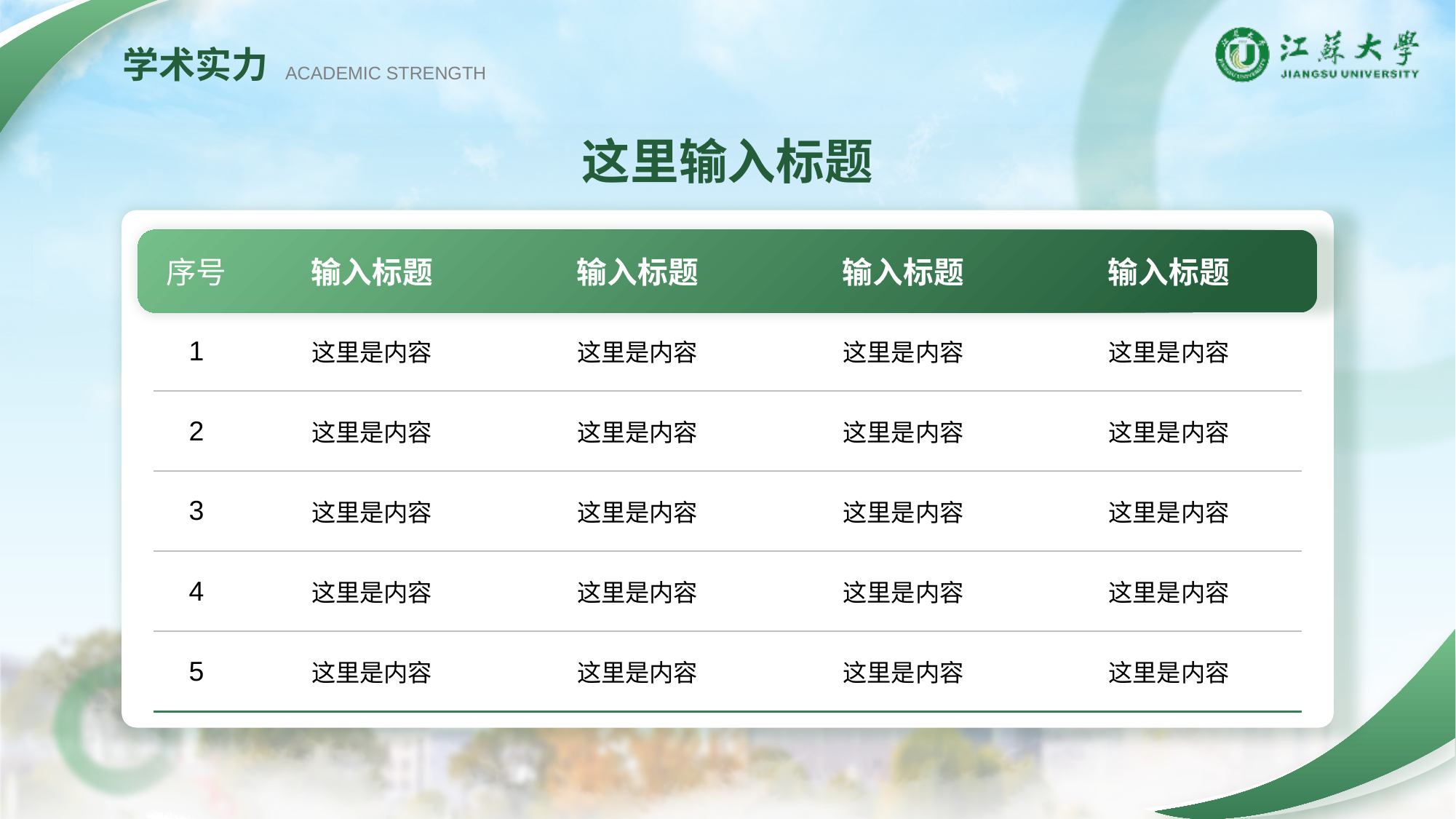

学术实力
ACADEMIC STRENGTH
这里输入标题

| 序号 | 输入标题 | 输入标题 | 输入标题 | 输入标题 |
| --- | --- | --- | --- | --- |
| 1 | 这里是内容 | 这里是内容 | 这里是内容 | 这里是内容 |
| 2 | 这里是内容 | 这里是内容 | 这里是内容 | 这里是内容 |
| 3 | 这里是内容 | 这里是内容 | 这里是内容 | 这里是内容 |
| 4 | 这里是内容 | 这里是内容 | 这里是内容 | 这里是内容 |
| 5 | 这里是内容 | 这里是内容 | 这里是内容 | 这里是内容 |